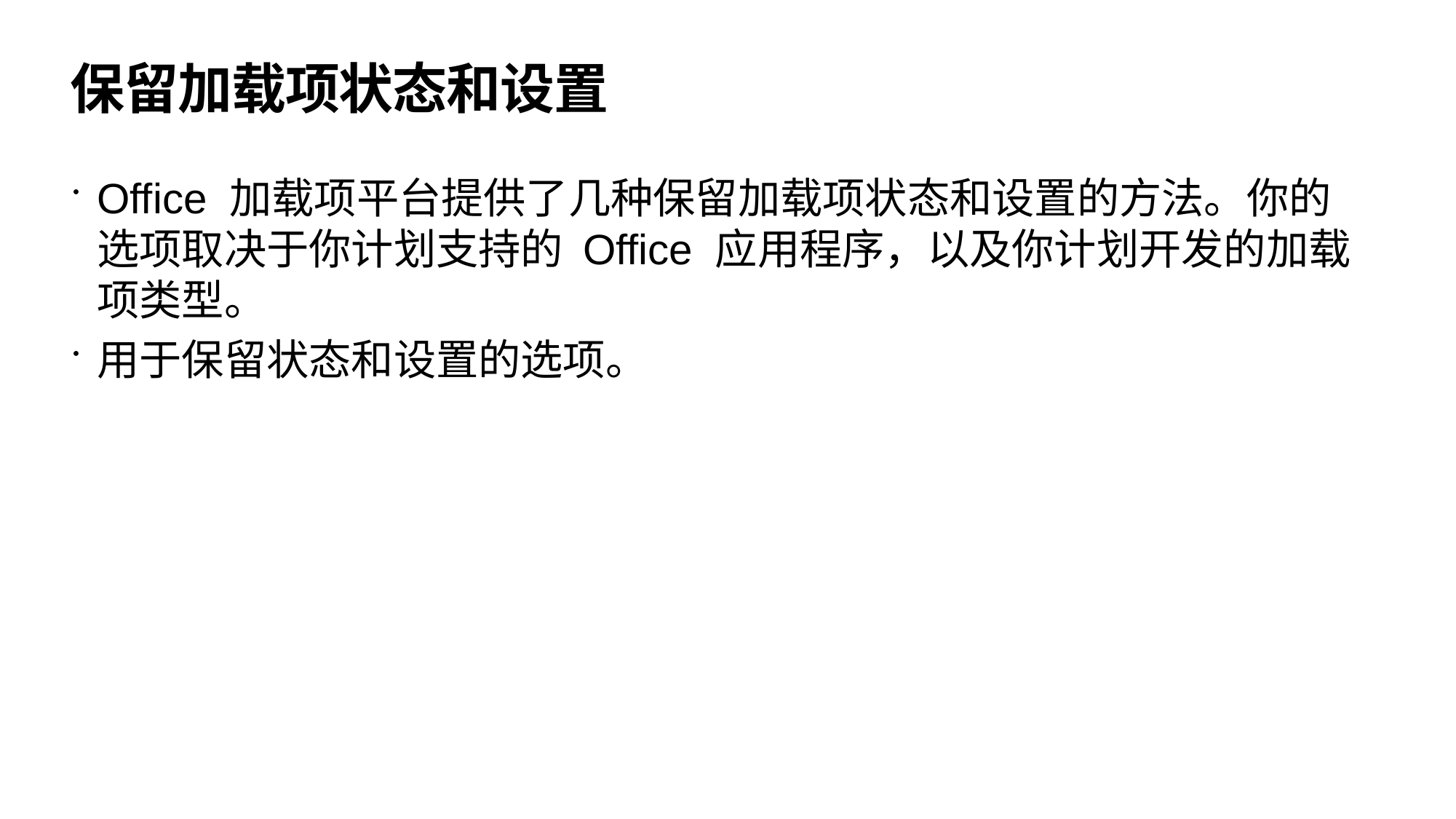

# 保留加载项状态和设置
Office 加载项平台提供了几种保留加载项状态和设置的方法。你的选项取决于你计划支持的 Office 应用程序，以及你计划开发的加载项类型。
用于保留状态和设置的选项。